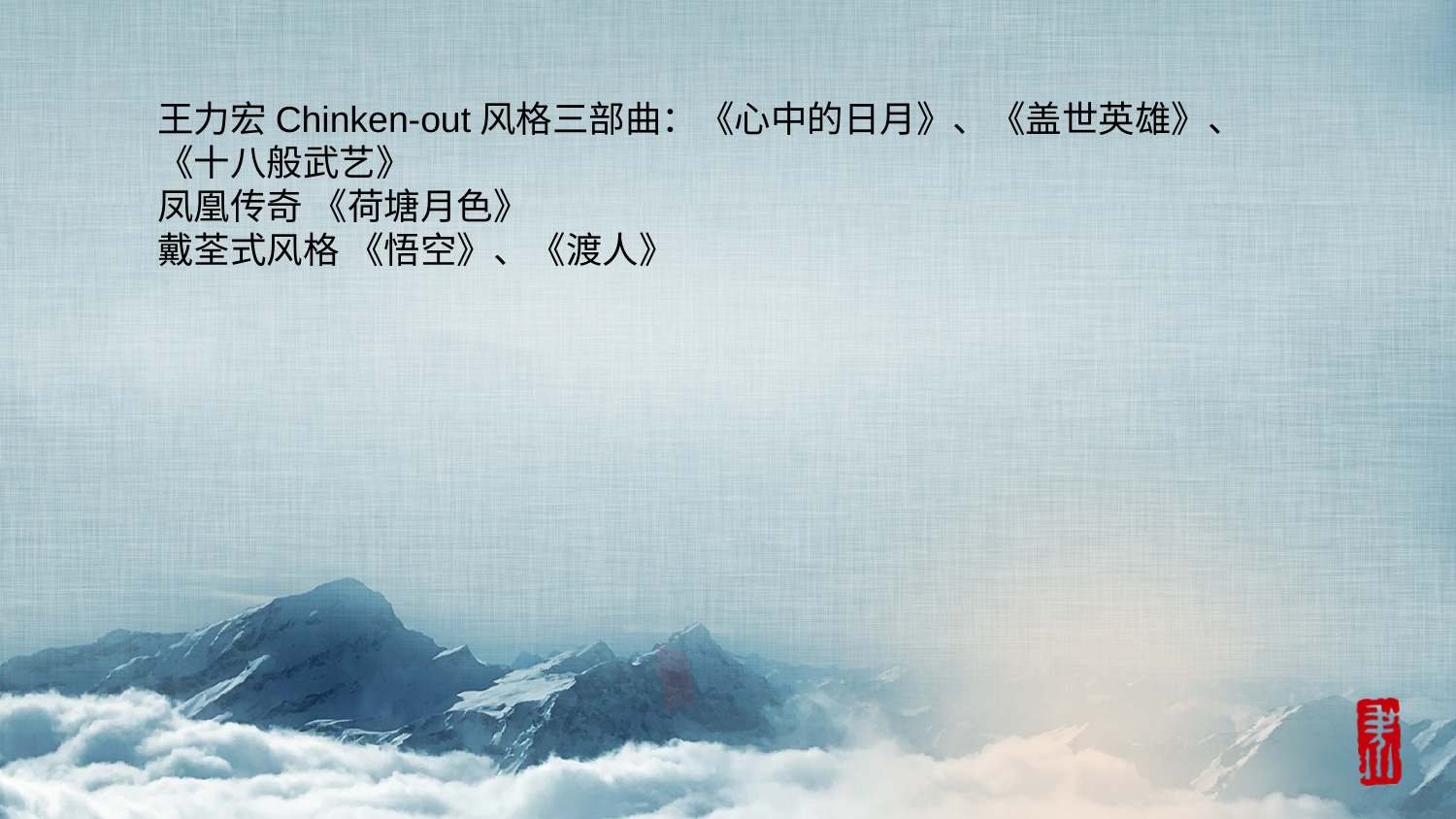

王力宏Chinken-out风格三部曲：《心中的日月》、《盖世英雄》、《十八般武艺》
凤凰传奇 《荷塘月色》
戴荃式风格 《悟空》、《渡人》